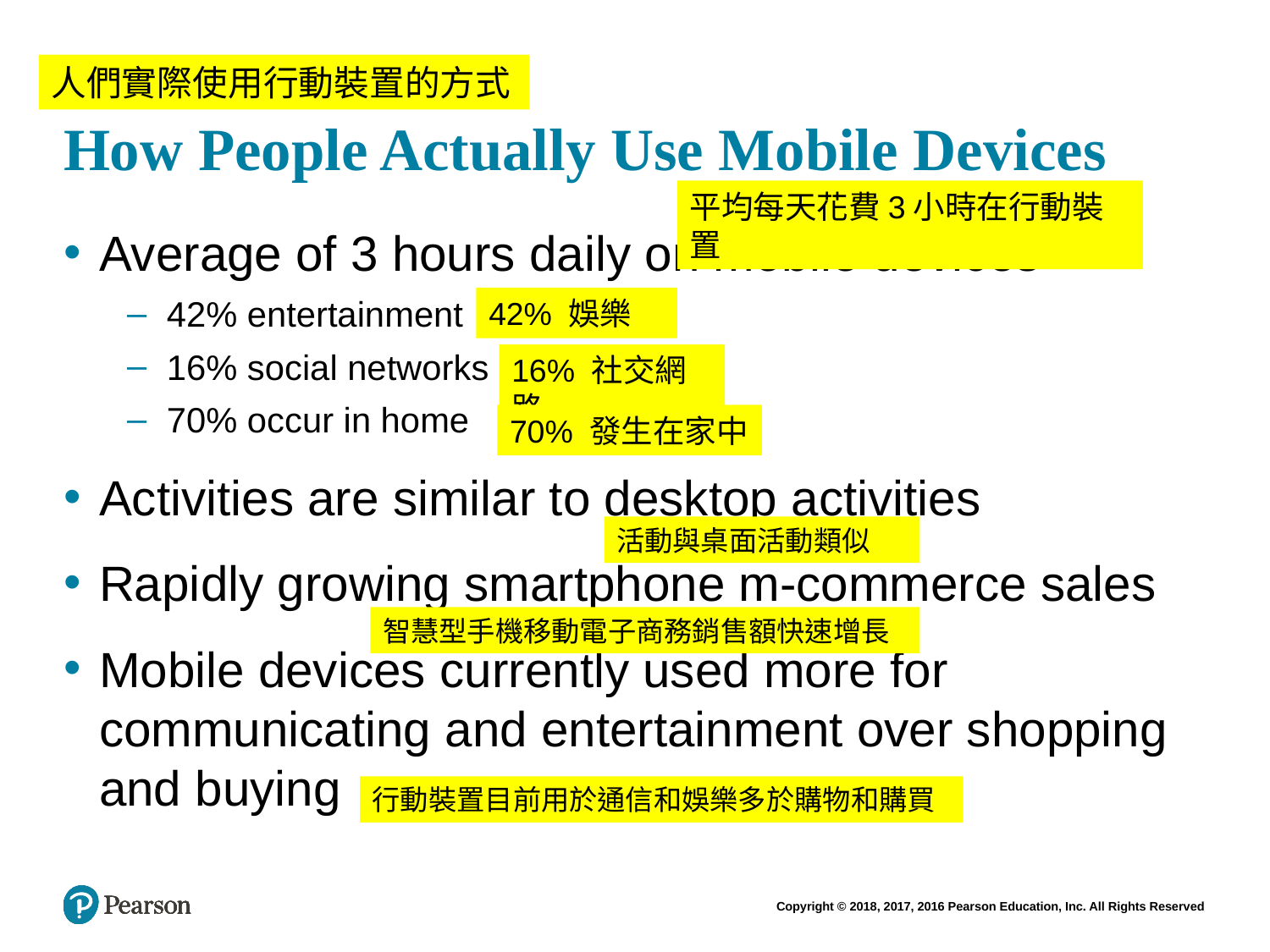

# How People Actually Use Mobile Devices
人們實際使用行動裝置的方式
平均每天花費3小時在行動裝置
Average of 3 hours daily on mobile devices
42% entertainment
16% social networks
70% occur in home
Activities are similar to desktop activities
Rapidly growing smartphone m-commerce sales
Mobile devices currently used more for communicating and entertainment over shopping and buying
42% 娛樂
16% 社交網路
70% 發生在家中
活動與桌面活動類似
智慧型手機移動電子商務銷售額快速增長
行動裝置目前用於通信和娛樂多於購物和購買